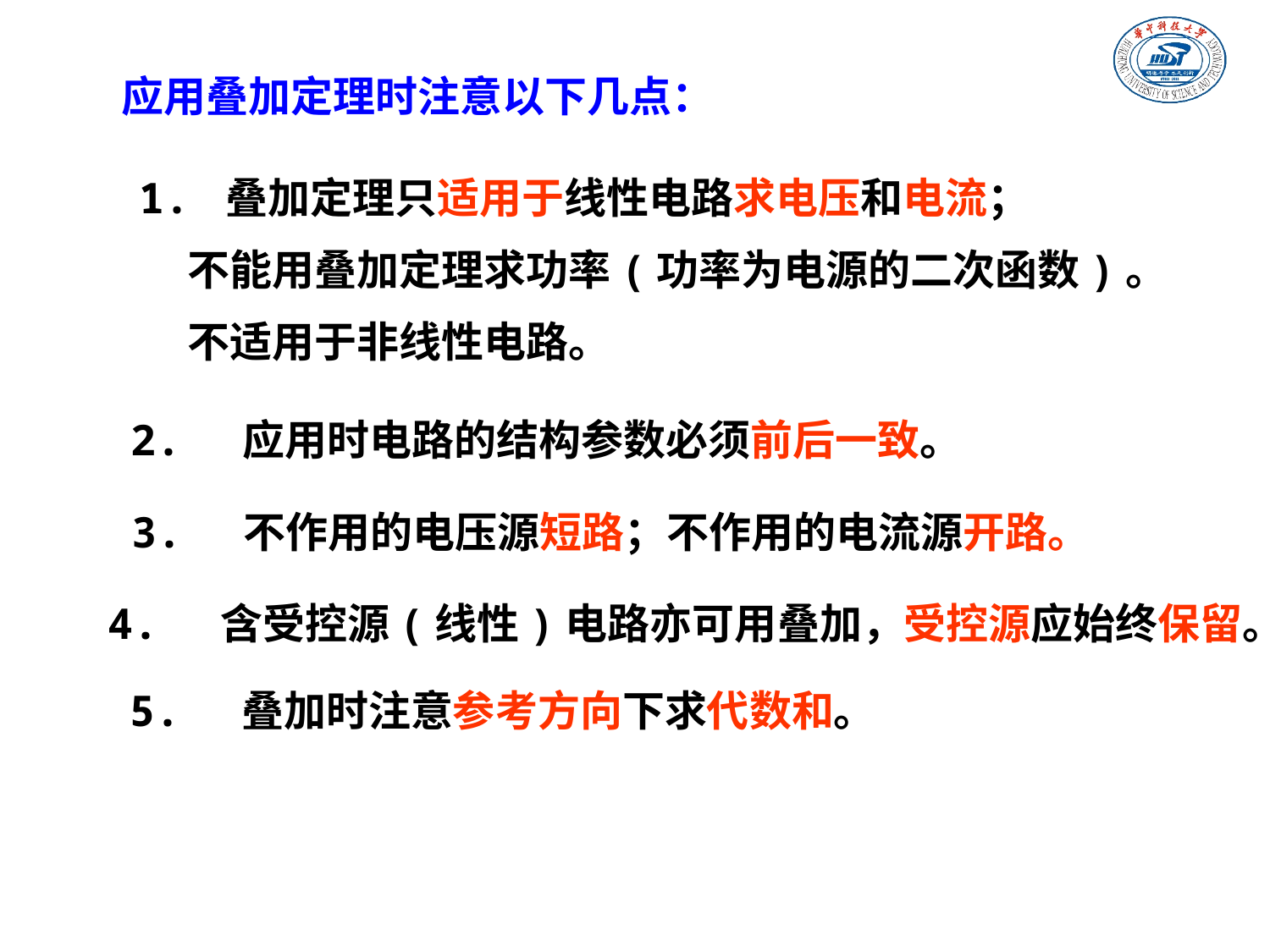

应用叠加定理时注意以下几点：
1. 叠加定理只适用于线性电路求电压和电流；
    不能用叠加定理求功率(功率为电源的二次函数)。
    不适用于非线性电路。
2.  应用时电路的结构参数必须前后一致。
3.  不作用的电压源短路；不作用的电流源开路。
4.  含受控源(线性)电路亦可用叠加，受控源应始终保留。
5.  叠加时注意参考方向下求代数和。